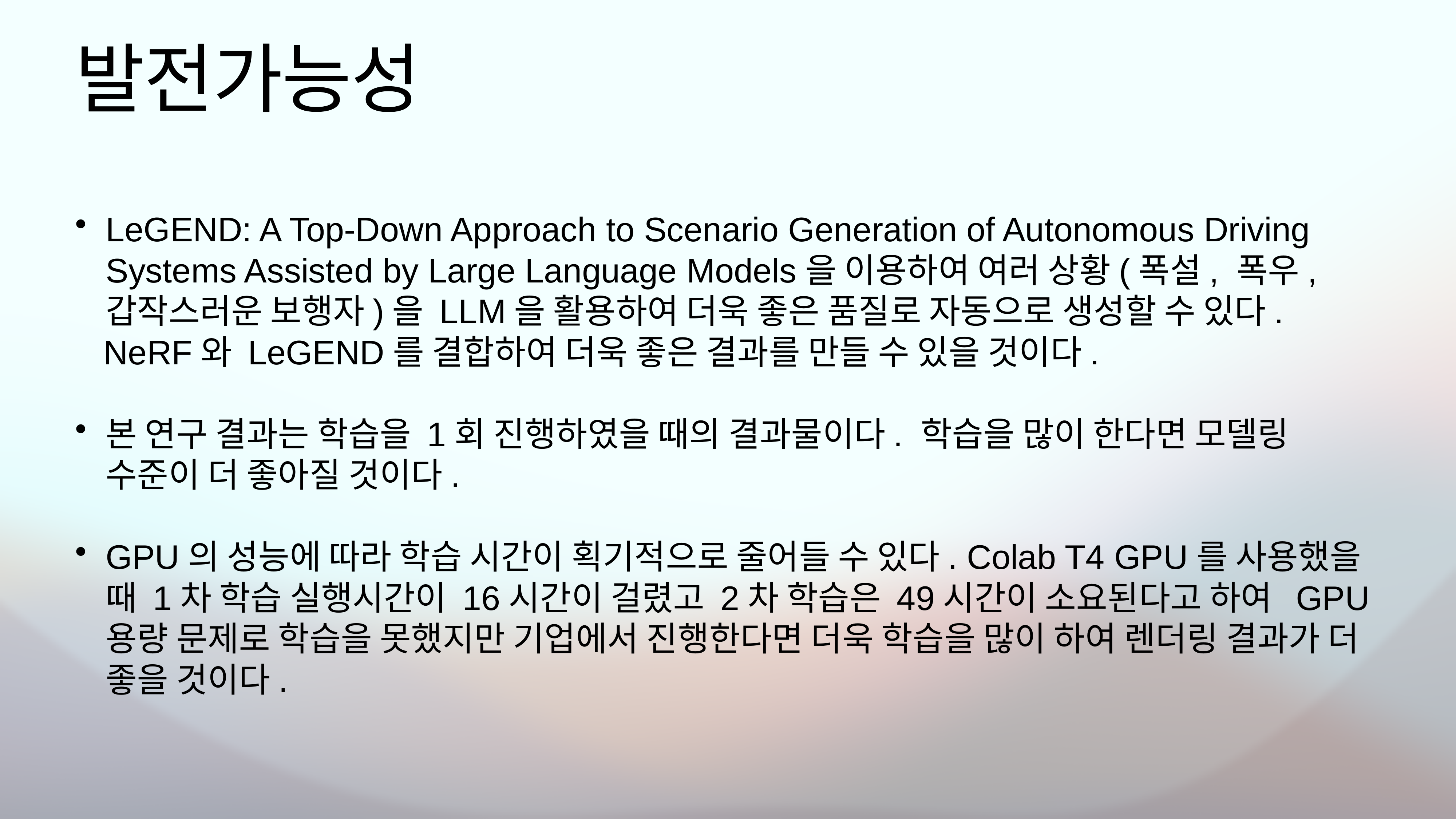

# 발전가능성

LeGEND: A Top-Down Approach to Scenario Generation of Autonomous Driving Systems Assisted by Large Language Models을 이용하여 여러 상황(폭설, 폭우, 갑작스러운 보행자)을 LLM을 활용하여 더욱 좋은 품질로 자동으로 생성할 수 있다.
   NeRF와 LeGEND를 결합하여 더욱 좋은 결과를 만들 수 있을 것이다.

본 연구 결과는 학습을 1회 진행하였을 때의 결과물이다. 학습을 많이 한다면 모델링 수준이 더 좋아질 것이다.

GPU의 성능에 따라 학습 시간이 획기적으로 줄어들 수 있다. Colab T4 GPU를 사용했을 때 1차 학습 실행시간이 16시간이 걸렸고 2차 학습은 49시간이 소요된다고 하여  GPU 용량 문제로 학습을 못했지만 기업에서 진행한다면 더욱 학습을 많이 하여 렌더링 결과가 더 좋을 것이다.